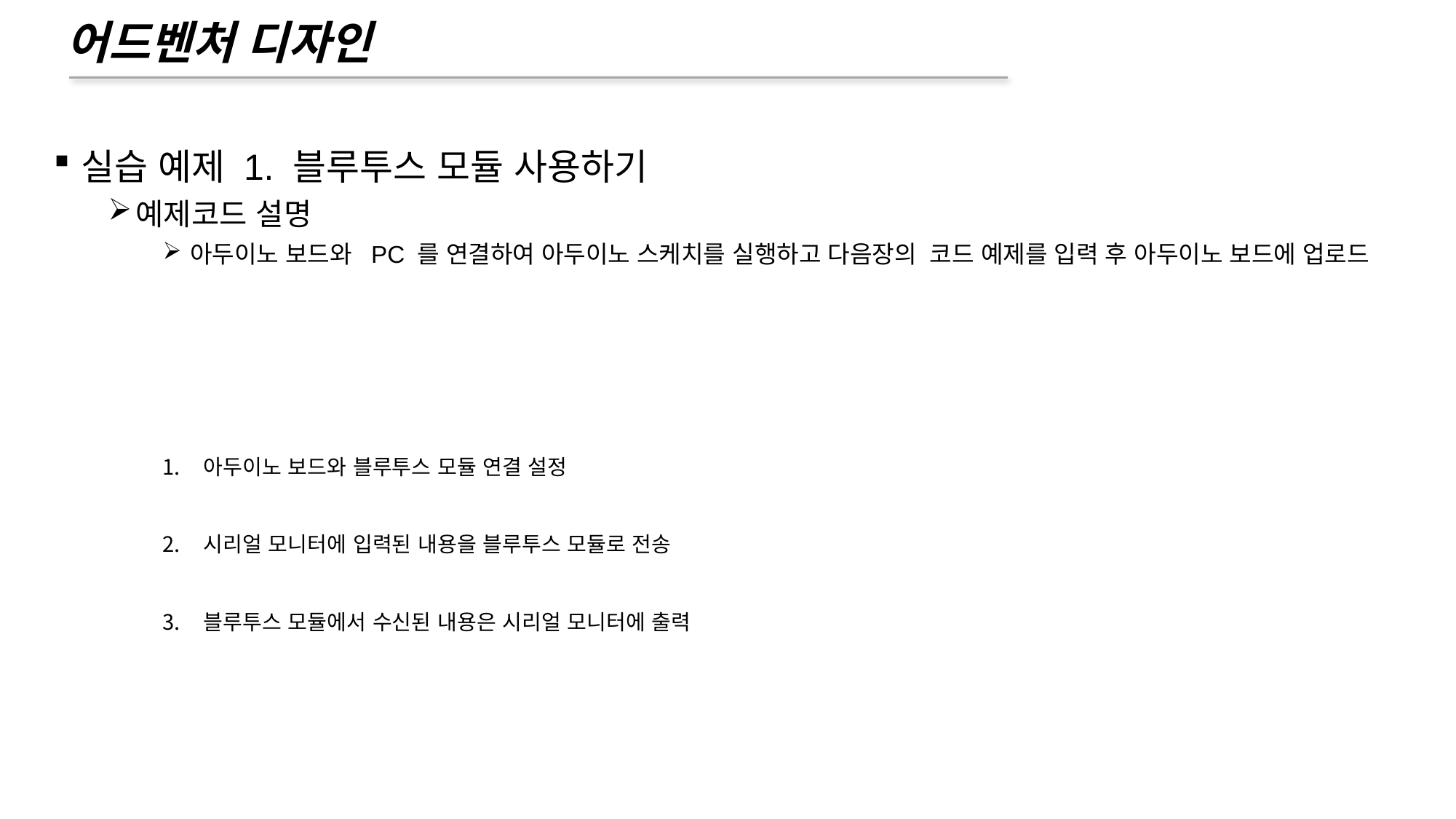

# 어드벤처 디자인
실습 예제 1. 블루투스 모듈 사용하기
예제코드 설명
아두이노 보드와  PC 를 연결하여 아두이노 스케치를 실행하고 다음장의  코드 예제를 입력 후 아두이노 보드에 업로드

아두이노 보드와 블루투스 모듈 연결 설정

시리얼 모니터에 입력된 내용을 블루투스 모듈로 전송

블루투스 모듈에서 수신된 내용은 시리얼 모니터에 출력